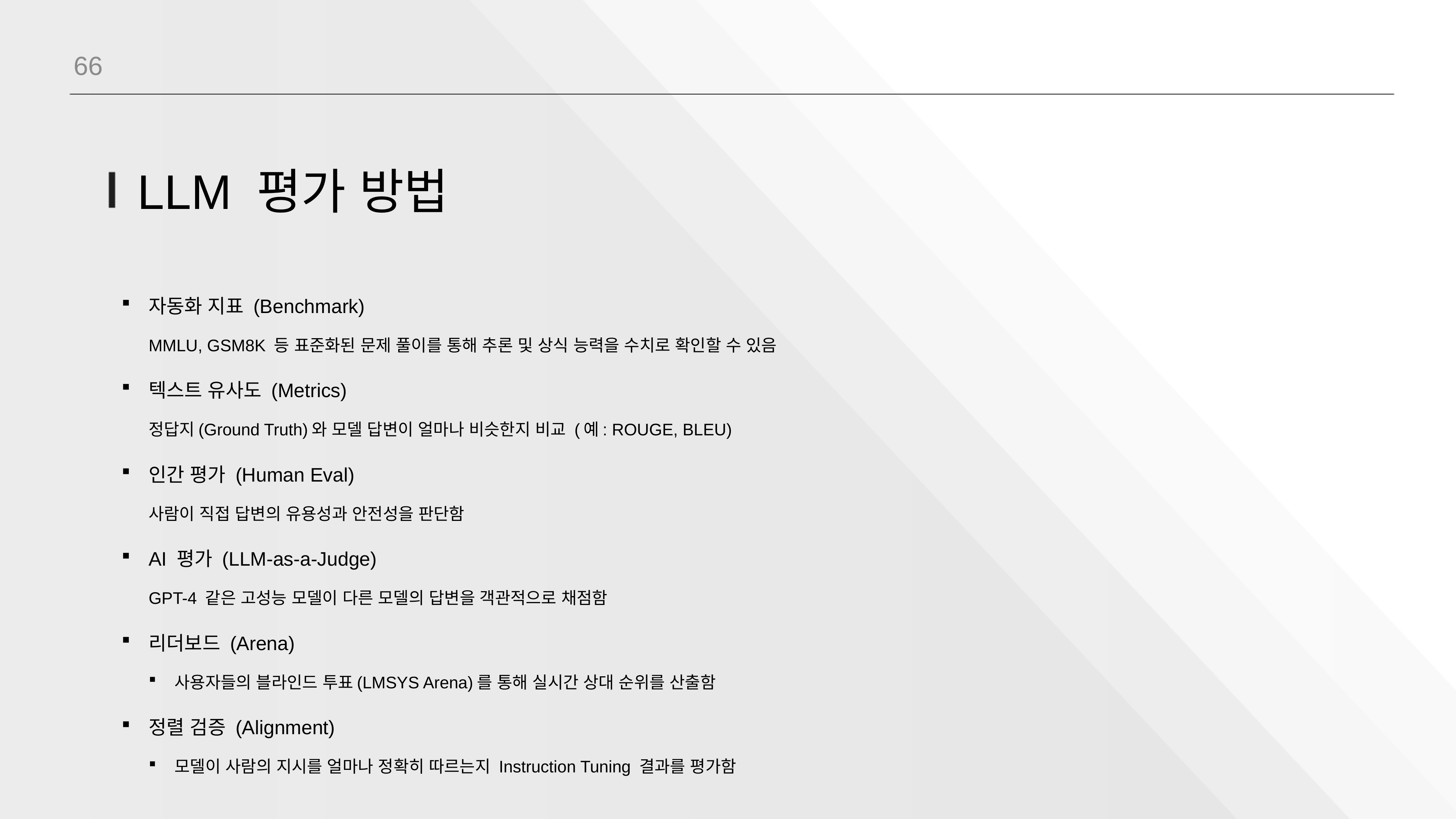

66
# LLM 평가 방법
자동화 지표 (Benchmark)
MMLU, GSM8K 등 표준화된 문제 풀이를 통해 추론 및 상식 능력을 수치로 확인할 수 있음
텍스트 유사도 (Metrics)
정답지(Ground Truth)와 모델 답변이 얼마나 비슷한지 비교 (예: ROUGE, BLEU)
인간 평가 (Human Eval)
사람이 직접 답변의 유용성과 안전성을 판단함
AI 평가 (LLM-as-a-Judge)
GPT-4 같은 고성능 모델이 다른 모델의 답변을 객관적으로 채점함
리더보드 (Arena)
사용자들의 블라인드 투표(LMSYS Arena)를 통해 실시간 상대 순위를 산출함
정렬 검증 (Alignment)
모델이 사람의 지시를 얼마나 정확히 따르는지 Instruction Tuning 결과를 평가함